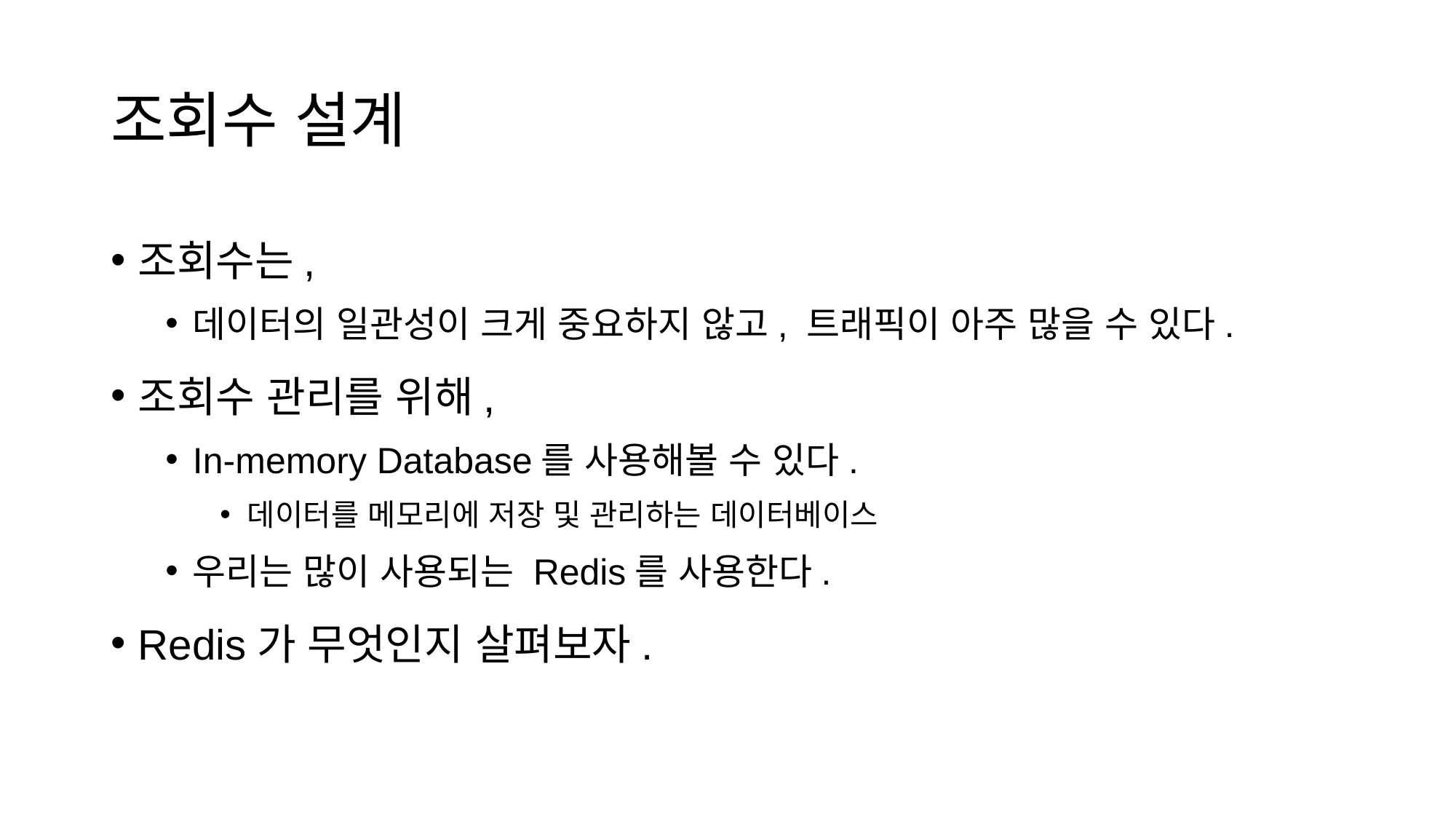

# 조회수 설계
조회수는,
데이터의 일관성이 크게 중요하지 않고, 트래픽이 아주 많을 수 있다.
조회수 관리를 위해,
In-memory Database를 사용해볼 수 있다.
데이터를 메모리에 저장 및 관리하는 데이터베이스
우리는 많이 사용되는 Redis를 사용한다.
Redis가 무엇인지 살펴보자.